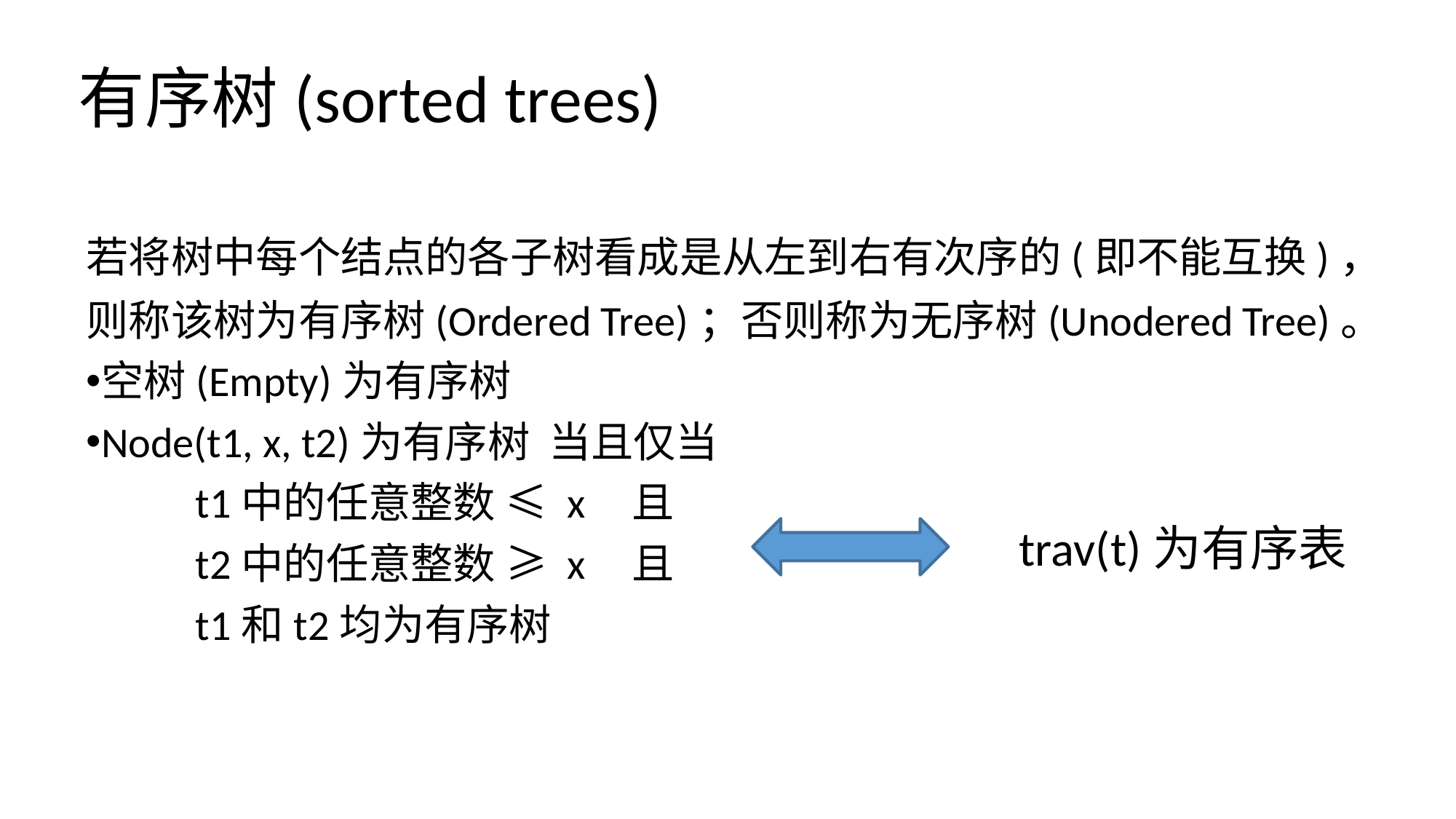

# 有序树(sorted trees)
若将树中每个结点的各子树看成是从左到右有次序的(即不能互换)，则称该树为有序树(Ordered Tree)；否则称为无序树(Unodered Tree)。
空树(Empty)为有序树
Node(t1, x, t2)为有序树  当且仅当
	t1中的任意整数 ≤ x	且
	t2中的任意整数 ≥ x 	且
	t1和t2均为有序树
trav(t)为有序表